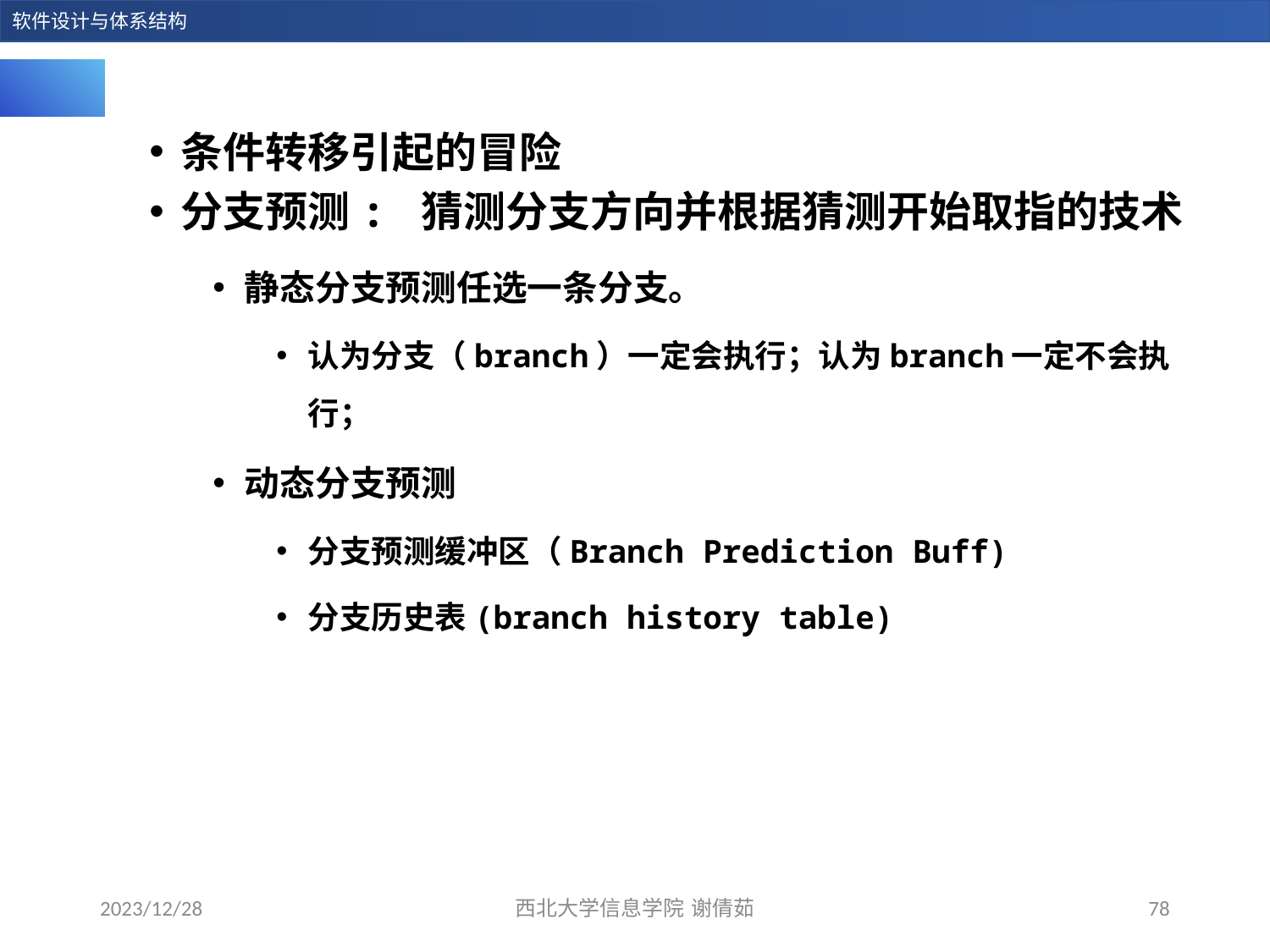

条件转移引起的冒险
分支预测: 猜测分支方向并根据猜测开始取指的技术
静态分支预测任选一条分支。
认为分支（branch）一定会执行；认为branch一定不会执行；
动态分支预测
分支预测缓冲区（Branch Prediction Buff)
分支历史表(branch history table)

2023/12/28
西北大学信息学院 谢倩茹
78